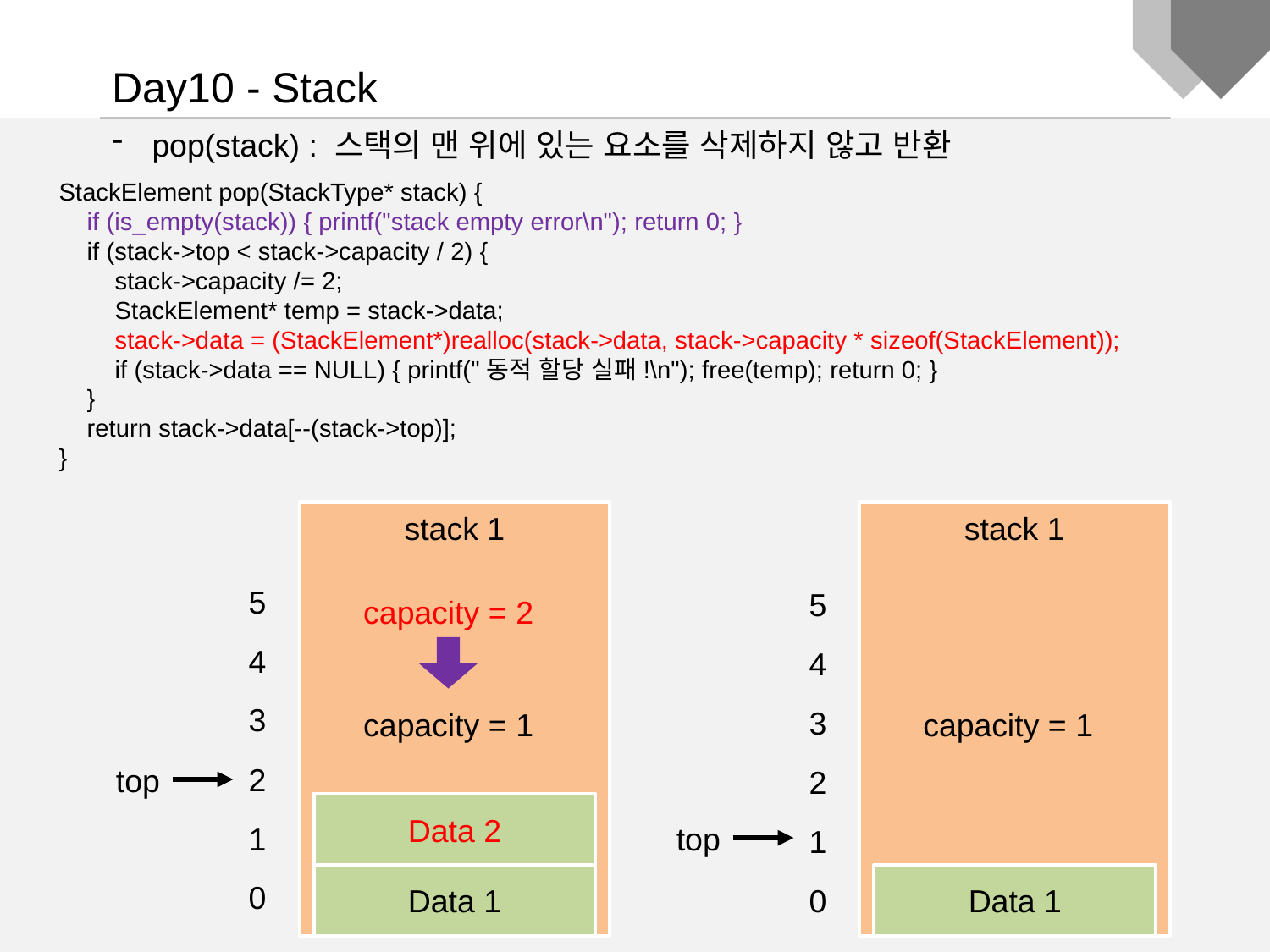

Day10 - Stack
pop(stack) : 스택의 맨 위에 있는 요소를 삭제하지 않고 반환
StackElement pop(StackType* stack) {
    if (is_empty(stack)) { printf("stack empty error\n"); return 0; }
    if (stack->top < stack->capacity / 2) {
        stack->capacity /= 2;
        StackElement* temp = stack->data;
        stack->data = (StackElement*)realloc(stack->data, stack->capacity * sizeof(StackElement));
        if (stack->data == NULL) { printf("동적 할당 실패!\n"); free(temp); return 0; }
    }
    return stack->data[--(stack->top)];
}
stack 1

stack 1

5

4

3

2

1

0
5

4

3

2

1

0
capacity = 2

capacity = 1
capacity = 1
top
Data 2
top
Data 1
Data 1